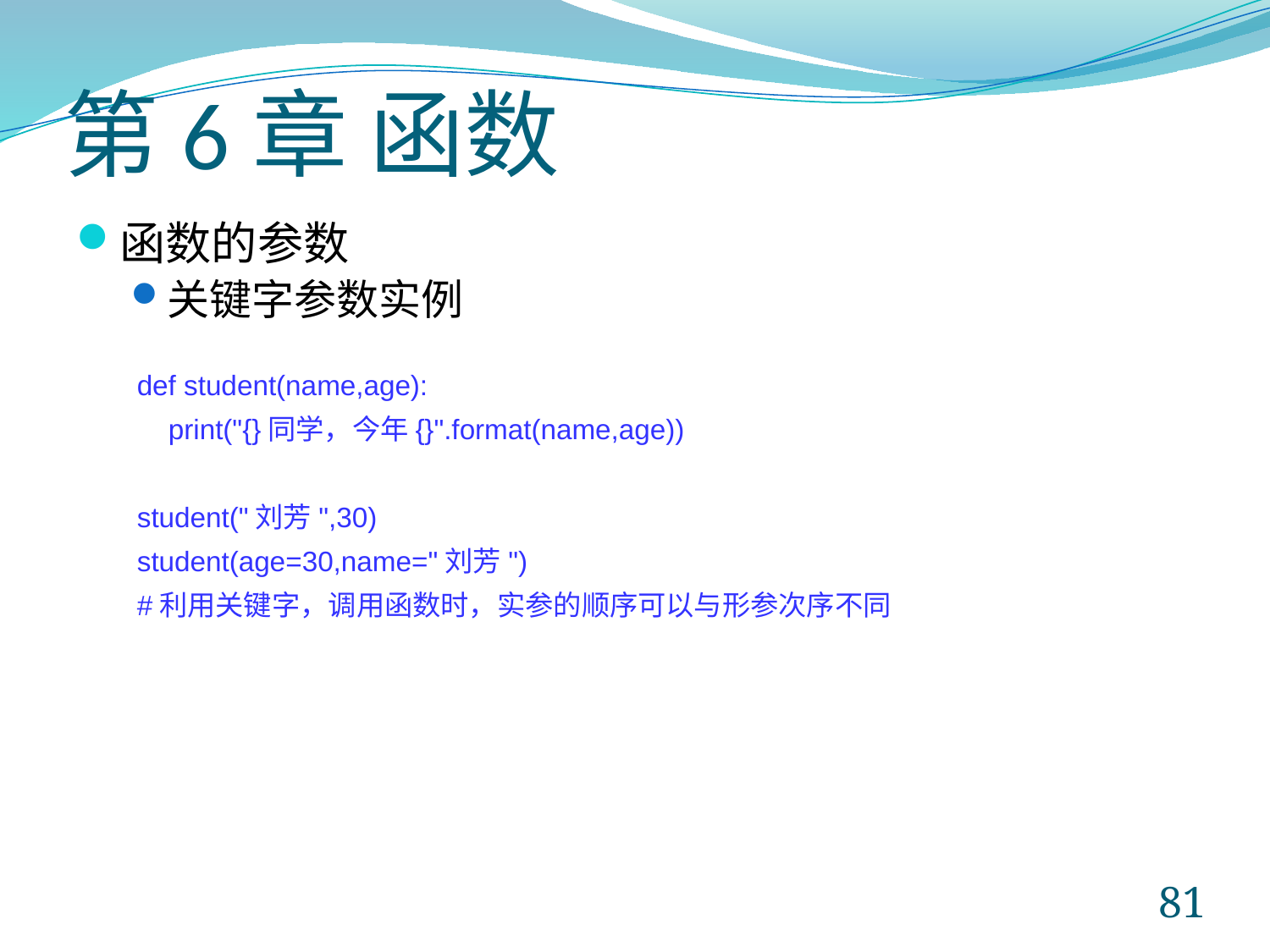

# 第6章 函数
函数的参数

关键字参数实例

def student(name,age):
    print("{}同学，今年{}".format(name,age))

student("刘芳",30)
student(age=30,name="刘芳")
#利用关键字，调用函数时，实参的顺序可以与形参次序不同
81